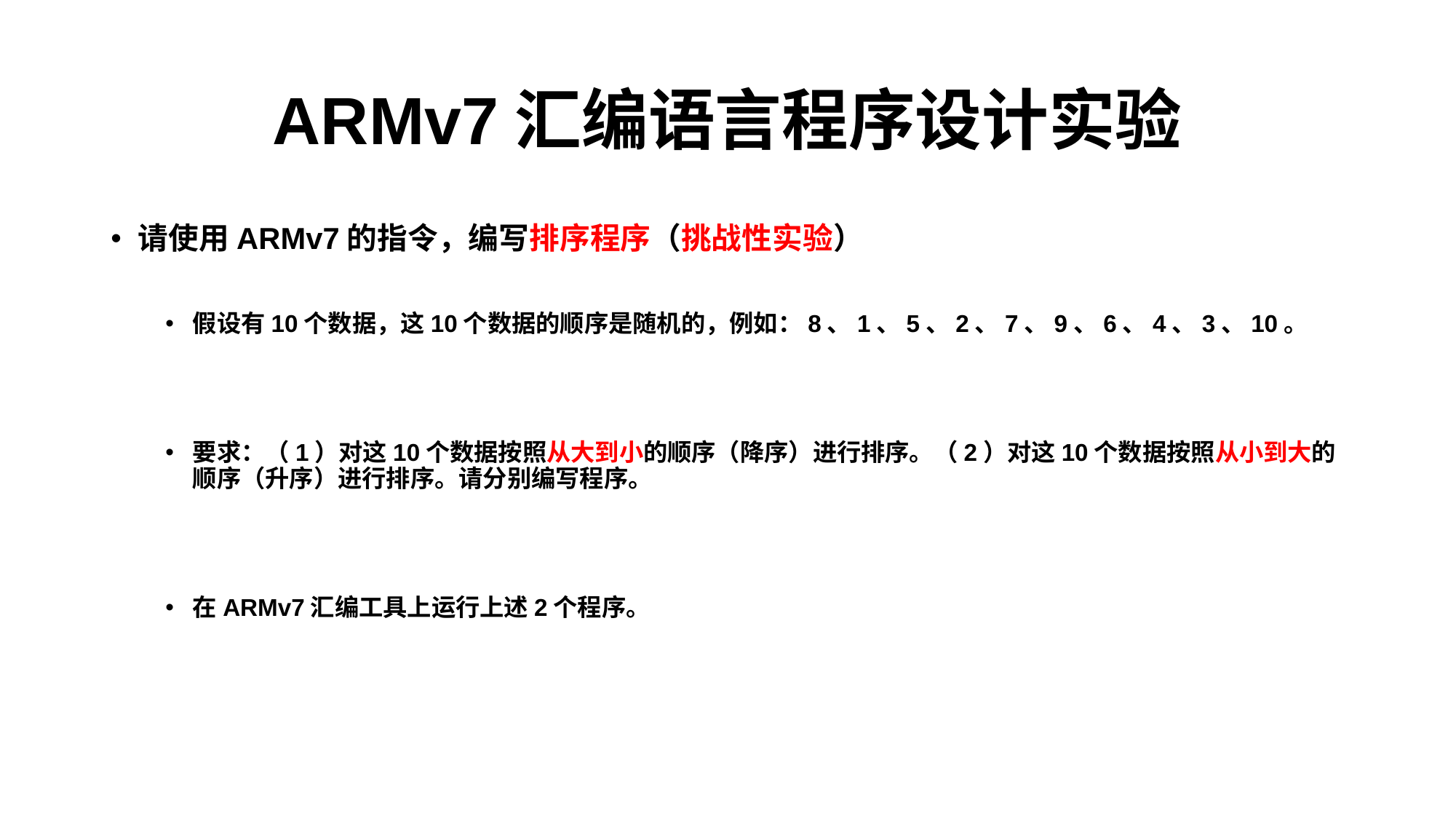

# ARMv7汇编语言程序设计实验
请使用ARMv7的指令，编写排序程序（挑战性实验）

假设有10个数据，这10个数据的顺序是随机的，例如：8、1、5、2、7、9、6、4、3、10。

要求：（1）对这10个数据按照从大到小的顺序（降序）进行排序。（2）对这10个数据按照从小到大的顺序（升序）进行排序。请分别编写程序。

在ARMv7汇编工具上运行上述2个程序。